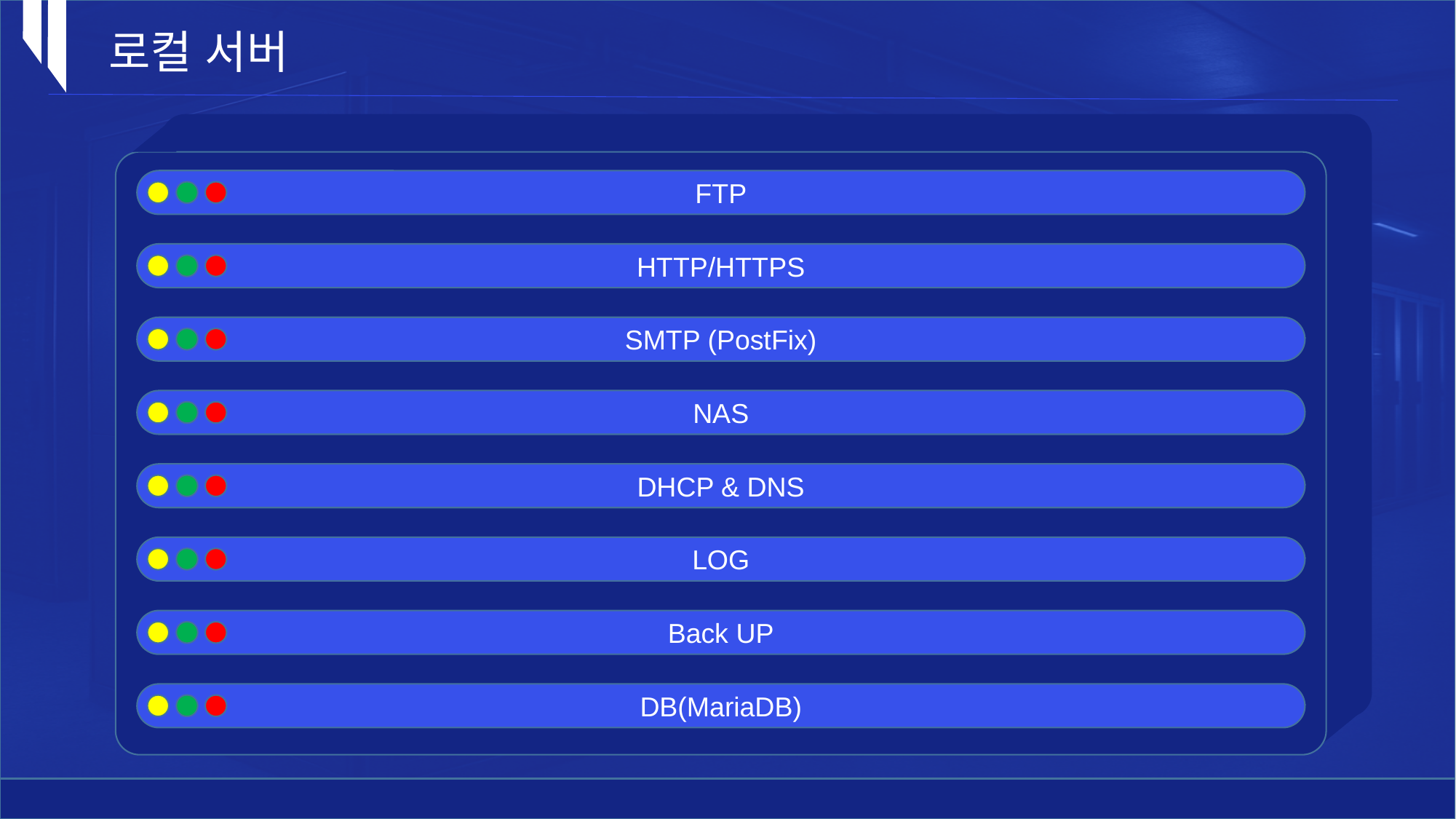

로컬 서버

FTP

HTTP/HTTPS

SMTP (PostFix)

NAS

DHCP & DNS

LOG

Back UP

DB(MariaDB)